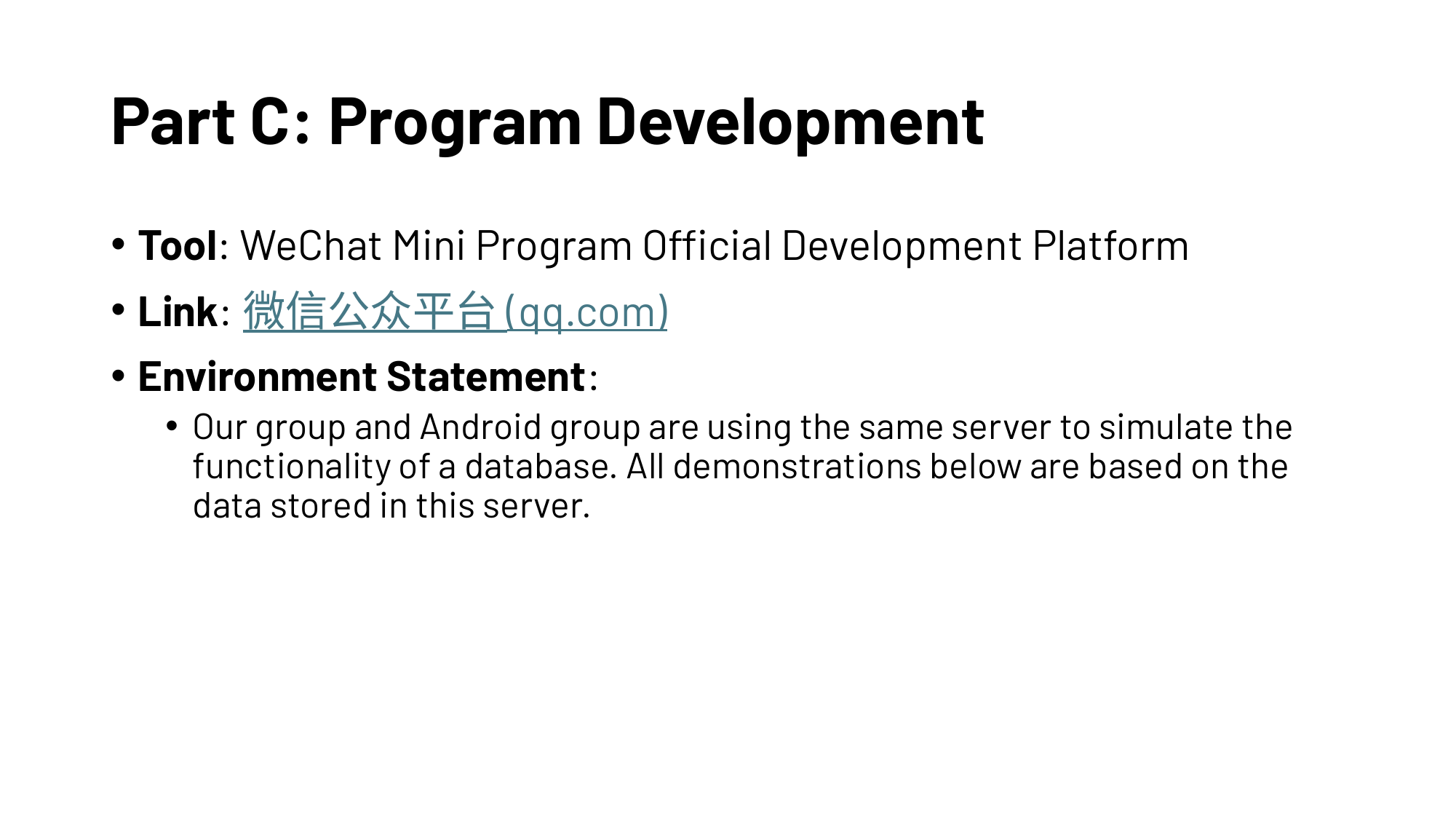

# Part C: Program Development
Tool: WeChat Mini Program Official Development Platform
Link:微信公众平台 (qq.com)
Environment Statement:
Our group and Android group are using the same server to simulate the functionality of a database. All demonstrations below are based on the data stored in this server.